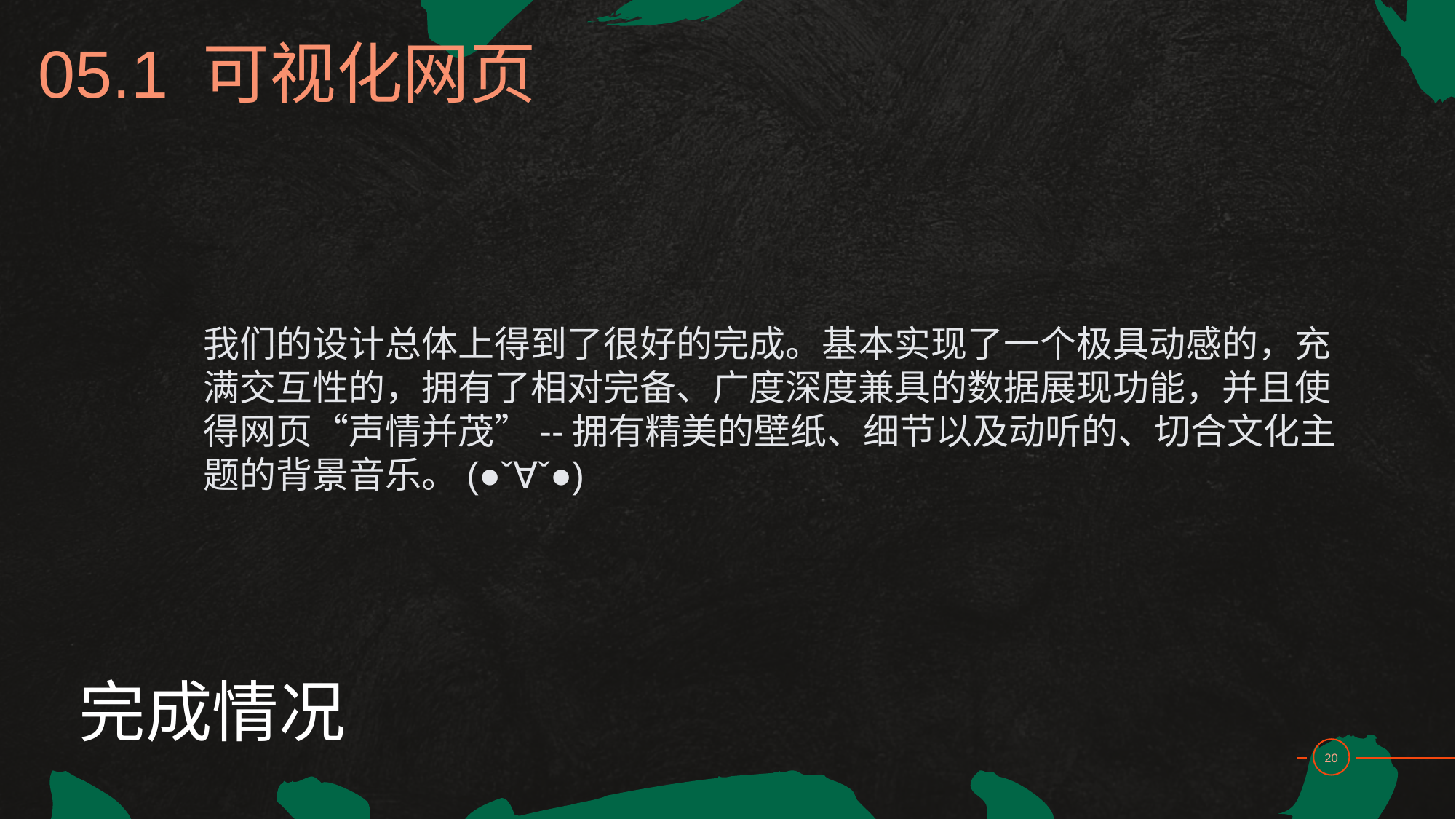

05.1 可视化网页
我们的设计总体上得到了很好的完成。基本实现了一个极具动感的，充满交互性的，拥有了相对完备、广度深度兼具的数据展现功能，并且使得网页“声情并茂”--拥有精美的壁纸、细节以及动听的、切合文化主题的背景音乐。(●ˇ∀ˇ●)
完成情况
20